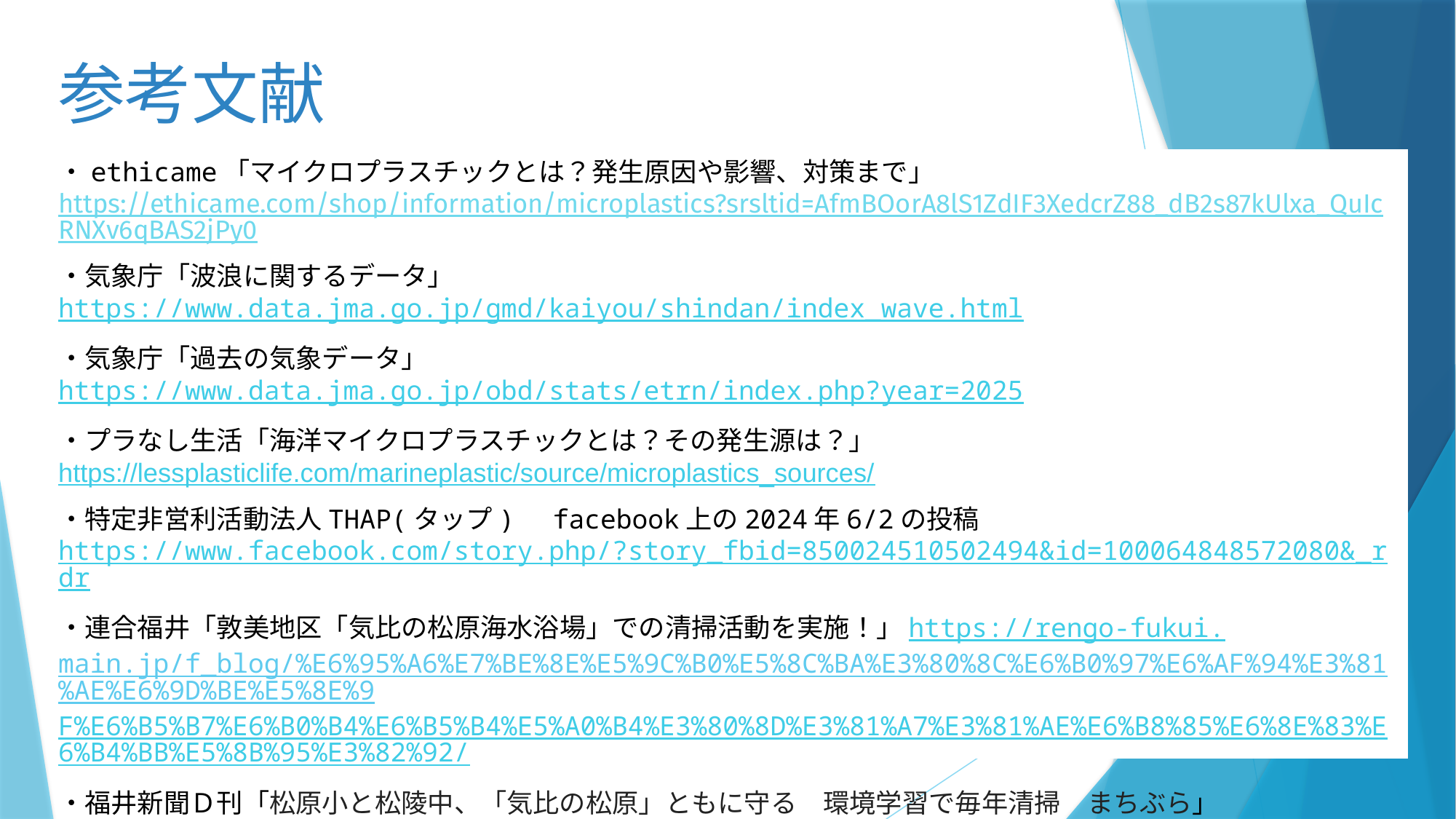

# 参考文献
・ethicame「マイクロプラスチックとは？発生原因や影響、対策まで」https://ethicame.com/shop/information/microplastics?srsltid=AfmBOorA8lS1ZdIF3XedcrZ88_dB2s87kUlxa_QuIcRNXv6qBAS2jPy0
・気象庁「波浪に関するデータ」https://www.data.jma.go.jp/gmd/kaiyou/shindan/index_wave.html
・気象庁「過去の気象データ」https://www.data.jma.go.jp/obd/stats/etrn/index.php?year=2025
・プラなし生活「海洋マイクロプラスチックとは？その発生源は？」https://lessplasticlife.com/marineplastic/source/microplastics_sources/
・特定非営利活動法人THAP(タップ)　facebook上の2024年6/2の投稿https://www.facebook.com/story.php/?story_fbid=850024510502494&id=100064848572080&_rdr
・連合福井「敦美地区「気比の松原海水浴場」での清掃活動を実施！」https://rengo-fukui.main.jp/f_blog/%E6%95%A6%E7%BE%8E%E5%9C%B0%E5%8C%BA%E3%80%8C%E6%B0%97%E6%AF%94%E3%81%AE%E6%9D%BE%E5%8E%9F%E6%B5%B7%E6%B0%B4%E6%B5%B4%E5%A0%B4%E3%80%8D%E3%81%A7%E3%81%AE%E6%B8%85%E6%8E%83%E6%B4%BB%E5%8B%95%E3%82%92/
・福井新聞Ｄ刊「松原小と松陵中、「気比の松原」ともに守る　環境学習で毎年清掃　まちぶら」https://www.fukuishimbun.co.jp/articles/-/2140170